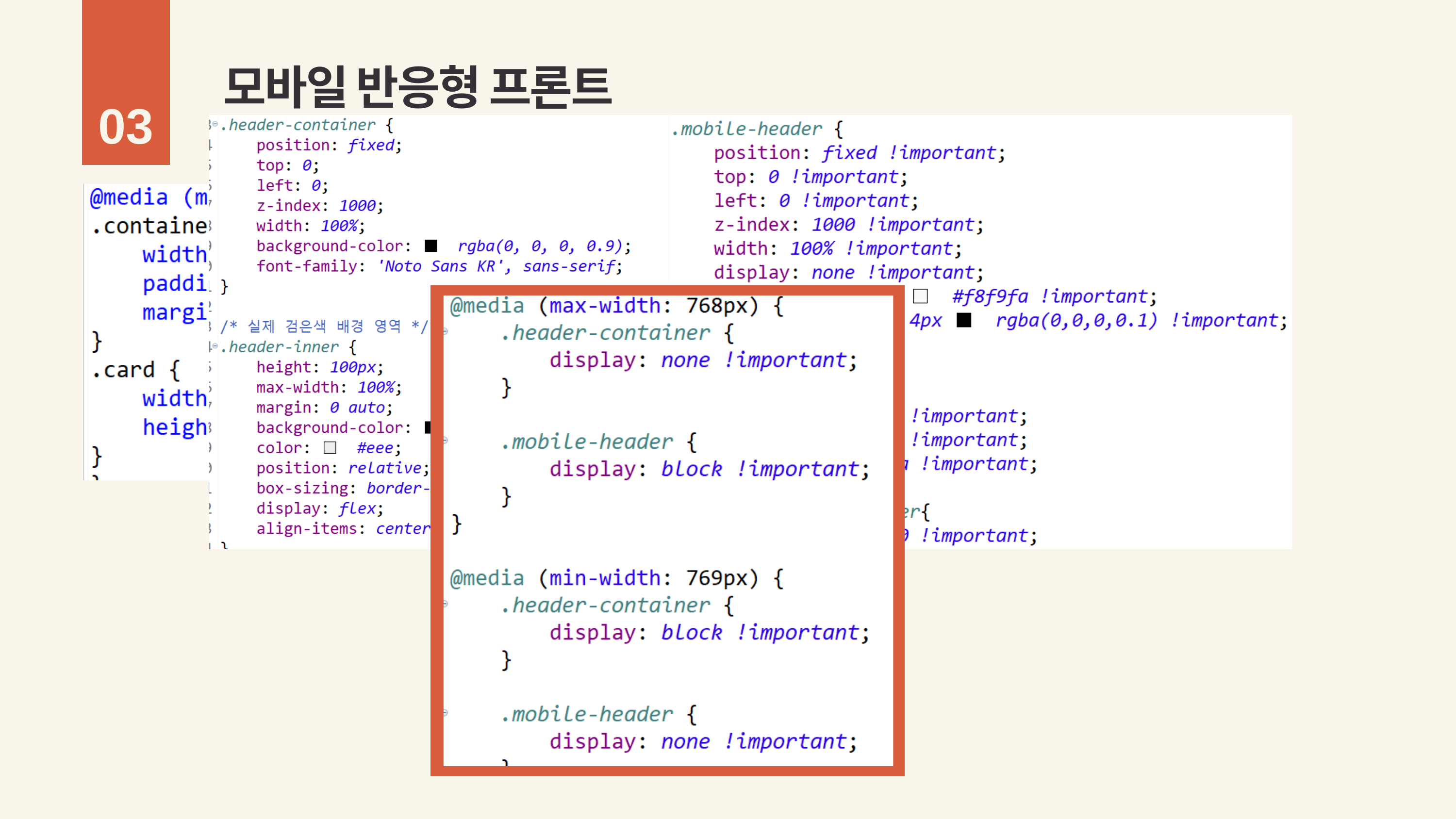

모바일 반응형 프론트
03

homt.html에서 width < 768 이면 @media 반응형 모바일 css를 통해 켄테이너와 카드들의 크기가 작아짐

모바일 화면에 맞게 구성들을 바꿔줄 수 있음